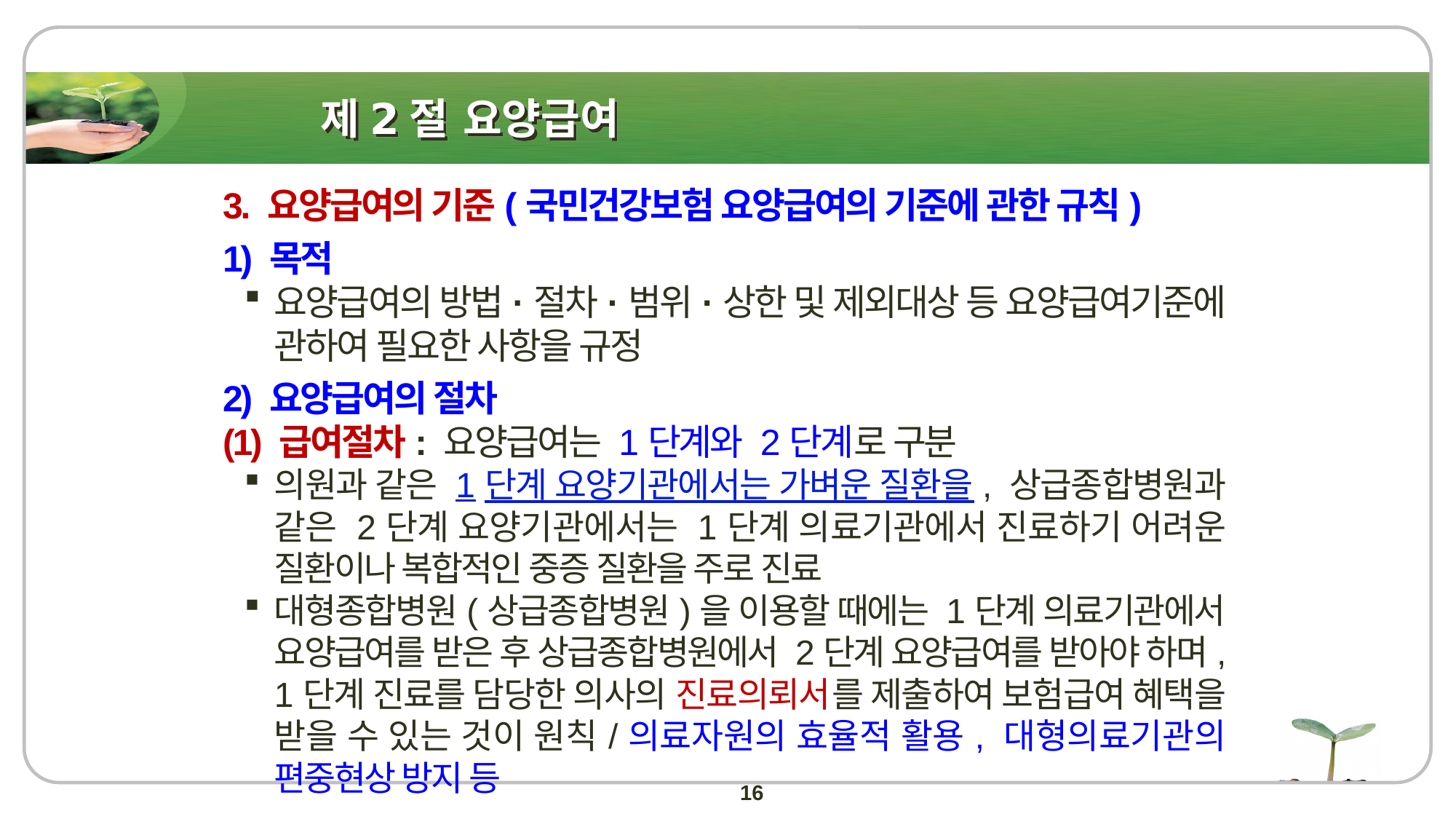

# 제2절 요양급여
3. 요양급여의 기준(국민건강보험 요양급여의 기준에 관한 규칙)
1) 목적
요양급여의 방법·절차·범위·상한 및 제외대상 등 요양급여기준에 관하여 필요한 사항을 규정
2) 요양급여의 절차
(1) 급여절차: 요양급여는 1단계와 2단계로 구분
의원과 같은 1단계 요양기관에서는 가벼운 질환을, 상급종합병원과 같은 2단계 요양기관에서는 1단계 의료기관에서 진료하기 어려운 질환이나 복합적인 중증 질환을 주로 진료
대형종합병원(상급종합병원)을 이용할 때에는 1단계 의료기관에서 요양급여를 받은 후 상급종합병원에서 2단계 요양급여를 받아야 하며, 1단계 진료를 담당한 의사의 진료의뢰서를 제출하여 보험급여 혜택을 받을 수 있는 것이 원칙/의료자원의 효율적 활용, 대형의료기관의 편중현상 방지 등
16